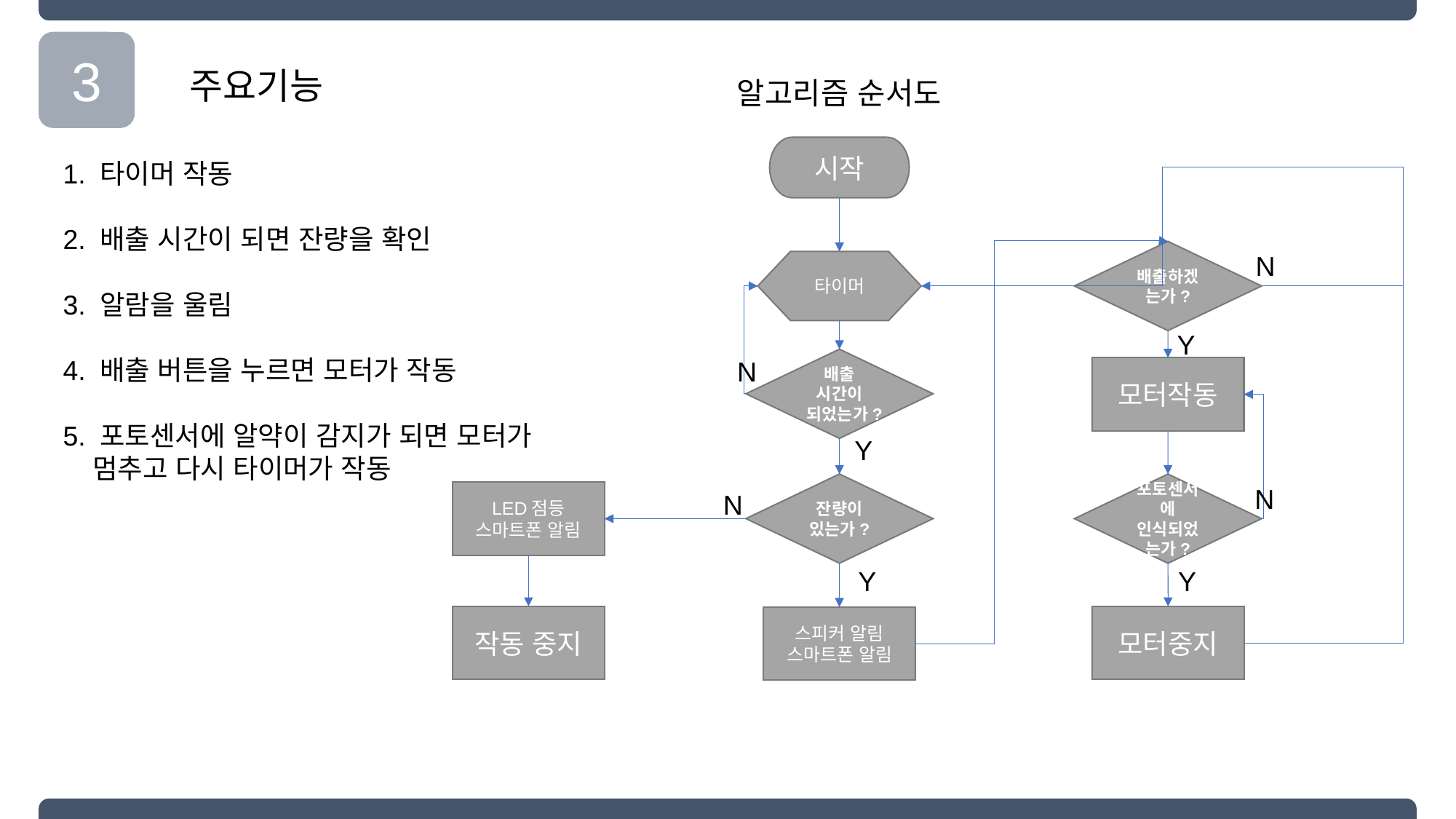

3
주요기능
알고리즘 순서도
시작
1. 타이머 작동

2. 배출 시간이 되면 잔량을 확인

3. 알람을 울림

4. 배출 버튼을 누르면 모터가 작동

5. 포토센서에 알약이 감지가 되면 모터가
   멈추고 다시 타이머가 작동
배출하겠는가?
N
타이머
Y
배출
시간이 되었는가?
N
모터작동
Y
잔량이 있는가?
포토센서에 인식되었는가?
N
LED점등
스마트폰 알림
N
Y
Y
작동 중지
모터중지
스피커 알림
스마트폰 알림